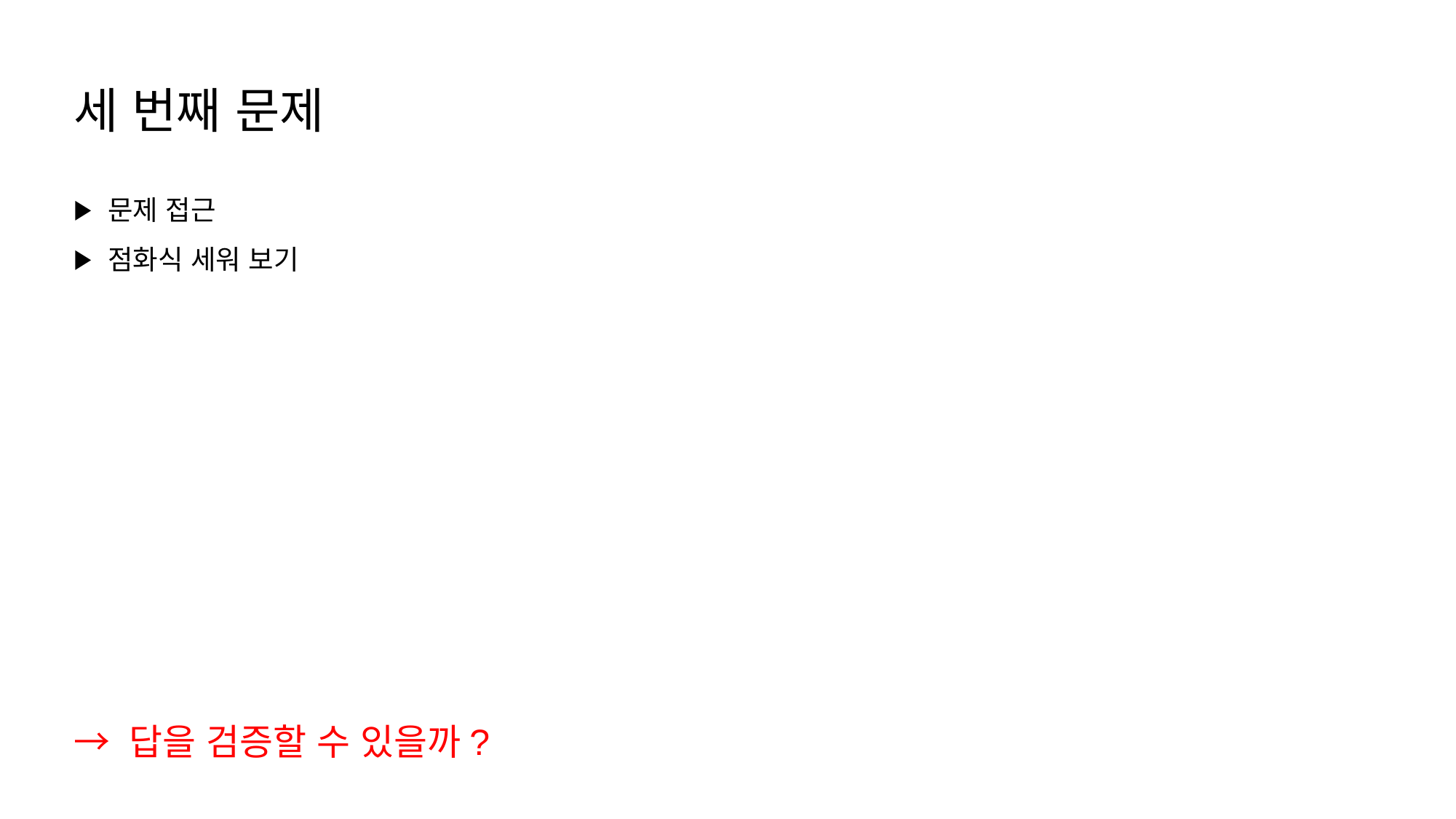

세 번째 문제
문제 접근
점화식 세워 보기
→ 답을 검증할 수 있을까?